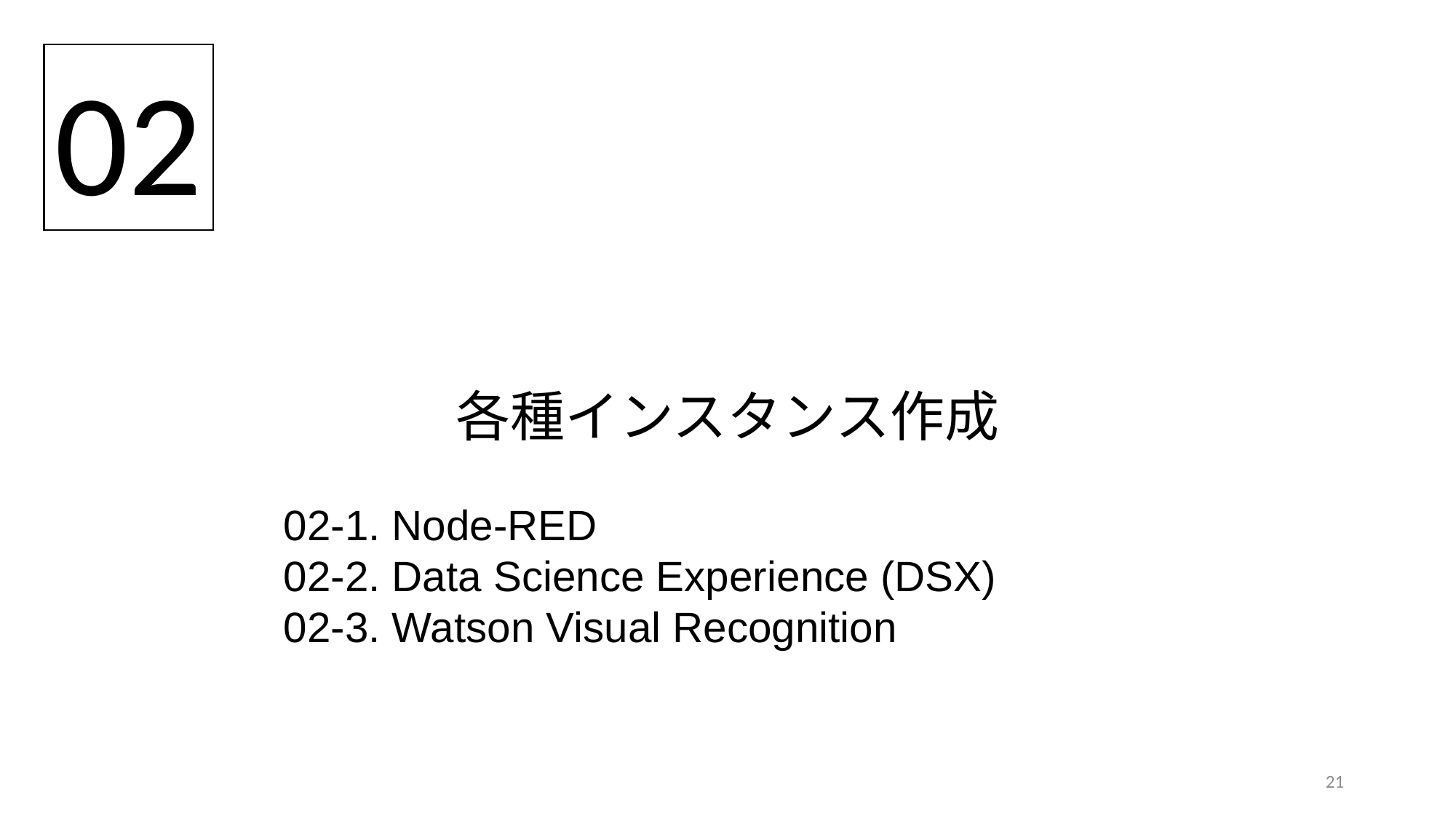

02
各種インスタンス作成

02-1. Node-RED
02-2. Data Science Experience (DSX)
02-3. Watson Visual Recognition
21